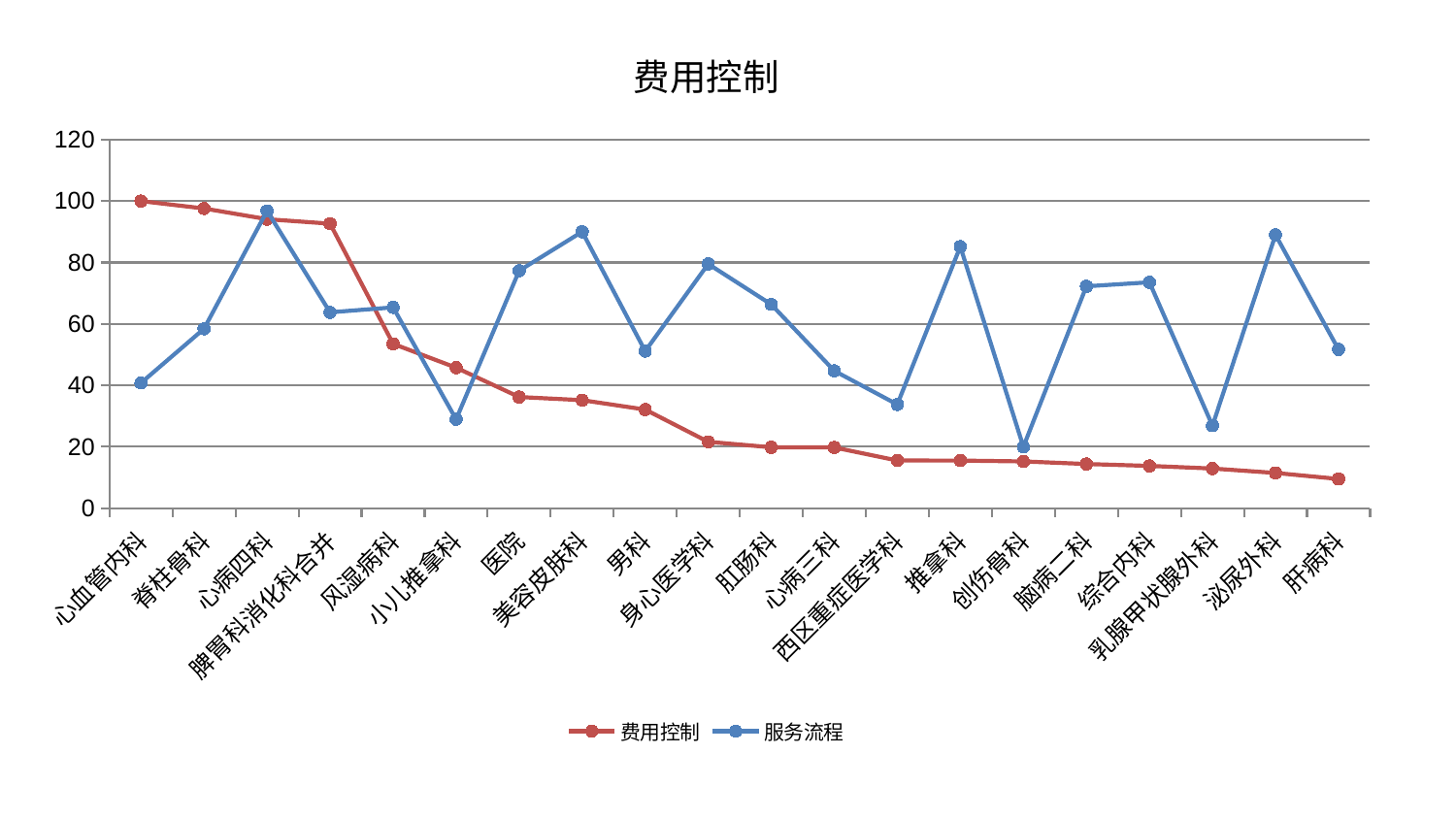

### Chart: 费用控制

| Category | 费用控制 | 服务流程 |
|---|---|---|
| 心血管内科 | 100.0 | 40.79829065990661 |
| 脊柱骨科 | 97.58945576912986 | 58.448126206737484 |
| 心病四科 | 94.10235391897493 | 96.80821792773104 |
| 脾胃科消化科合并 | 92.65609167197935 | 63.79022348184925 |
| 风湿病科 | 53.543808421252486 | 65.40488861219578 |
| 小儿推拿科 | 45.77909678467999 | 28.962583936748906 |
| 医院 | 36.20539077502373 | 77.33800019143354 |
| 美容皮肤科 | 35.17886545482832 | 90.014738109534 |
| 男科 | 32.12618830637528 | 51.15993214055909 |
| 身心医学科 | 21.632134868016237 | 79.53068685782358 |
| 肛肠科 | 19.845417710631427 | 66.36010545735985 |
| 心病三科 | 19.800475751513872 | 44.74461852211142 |
| 西区重症医学科 | 15.550864024169766 | 33.782977481047624 |
| 推拿科 | 15.527116880309183 | 85.18824778391769 |
| 创伤骨科 | 15.240531251075828 | 20.002484768403303 |
| 脑病二科 | 14.407200848068255 | 72.27031422043987 |
| 综合内科 | 13.783479216155625 | 73.5660198932375 |
| 乳腺甲状腺外科 | 12.930167061699375 | 26.889126379815405 |
| 泌尿外科 | 11.494646857456733 | 89.03070443835263 |
| 肝病科 | 9.541247235546546 | 51.698794508619734 |
242